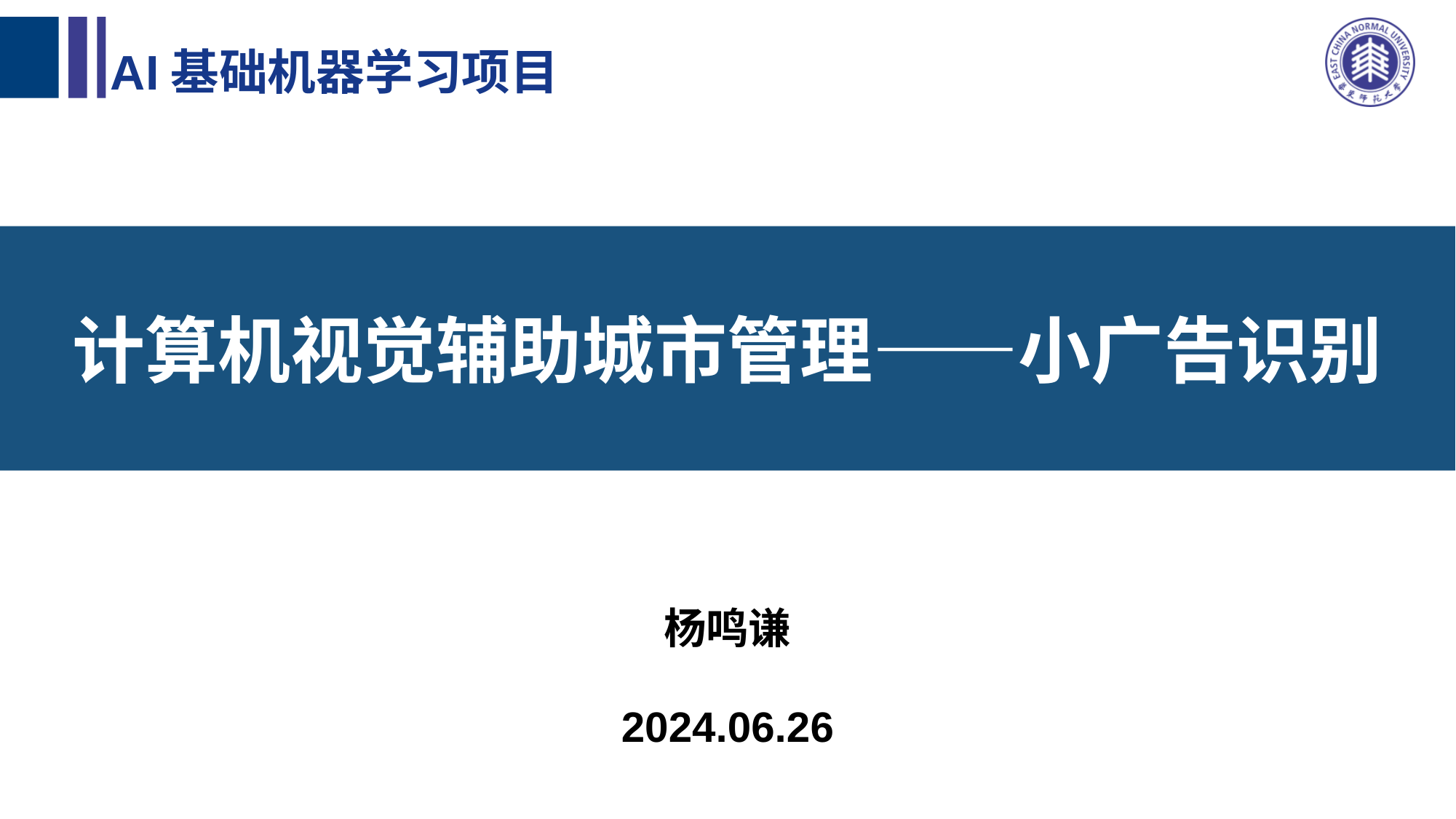

AI基础机器学习项目
计算机视觉辅助城市管理——小广告识别
| 杨鸣谦 2024.06.26 |
| --- |